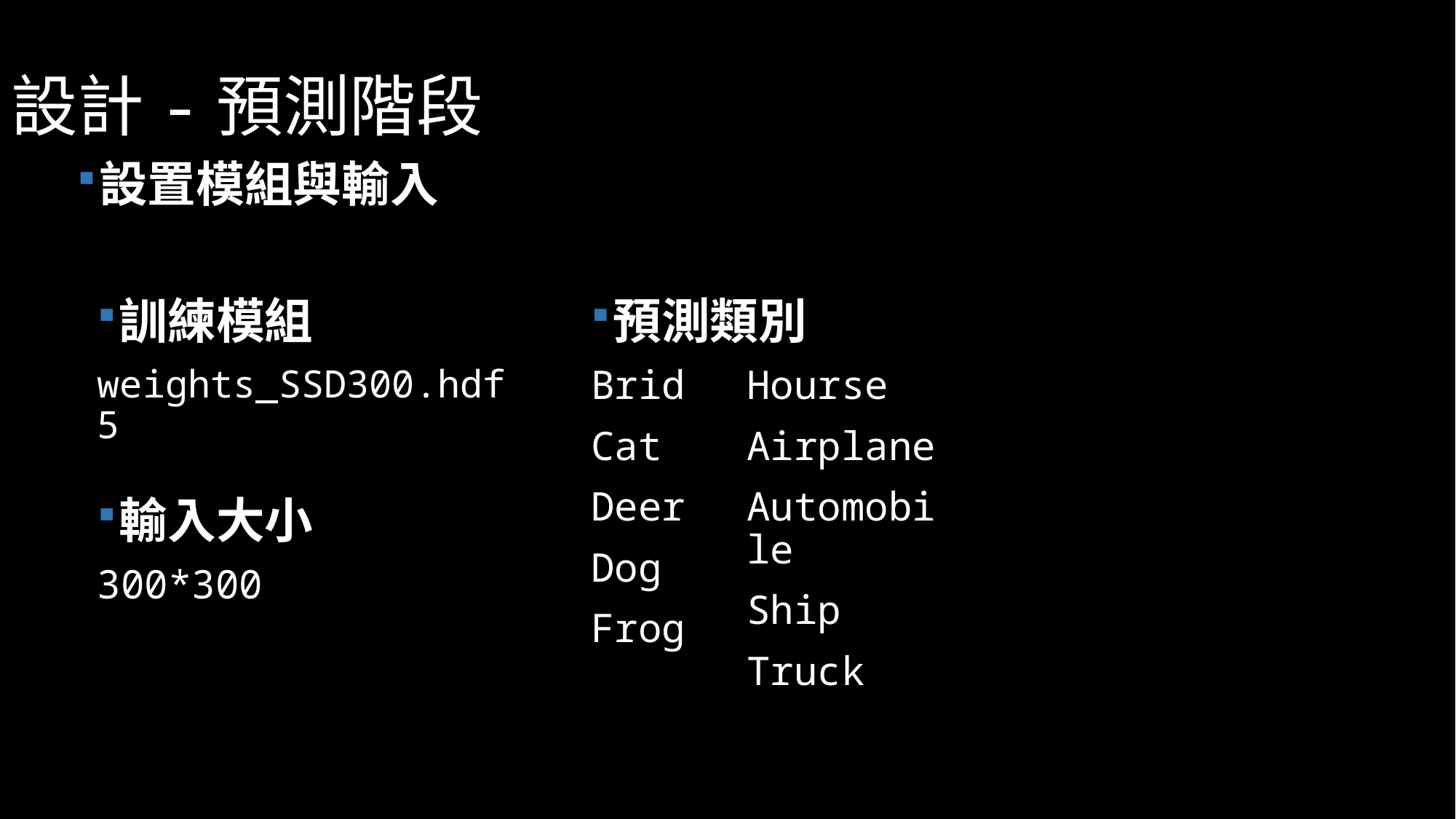

# 設計-預測階段
設置模組與輸入
預測類別
訓練模組
weights_SSD300.hdf5
Brid
Cat
Deer
Dog
Frog

Hourse
Airplane
Automobile
Ship
Truck
輸入大小
300*300